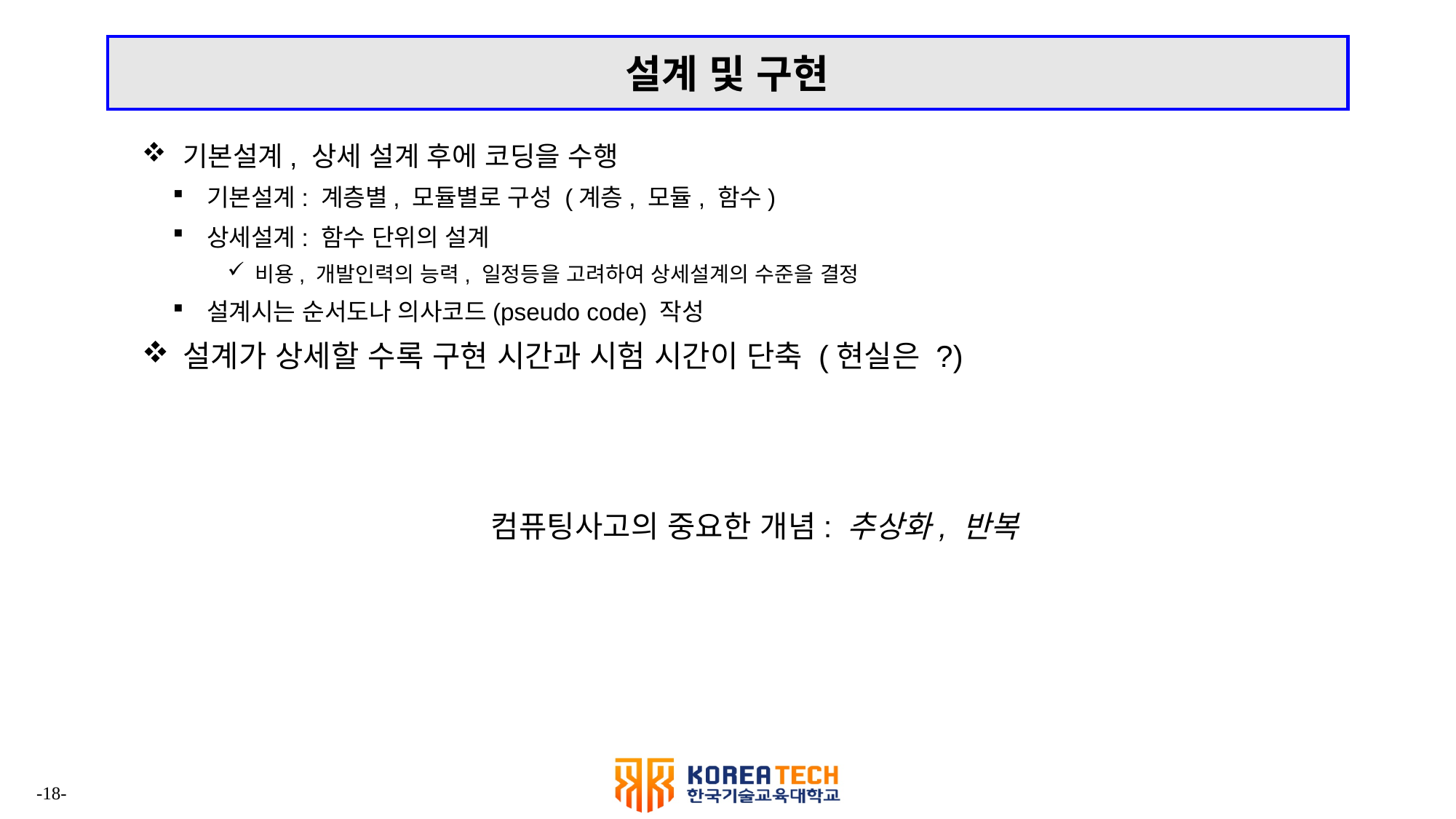

# 설계 및 구현
기본설계, 상세 설계 후에 코딩을 수행
기본설계: 계층별, 모듈별로 구성 (계층, 모듈, 함수)
상세설계: 함수 단위의 설계
비용, 개발인력의 능력, 일정등을 고려하여 상세설계의 수준을 결정
설계시는 순서도나 의사코드(pseudo code) 작성
설계가 상세할 수록 구현 시간과 시험 시간이 단축 (현실은 ?)

컴퓨팅사고의 중요한 개념: 추상화, 반복

-18-